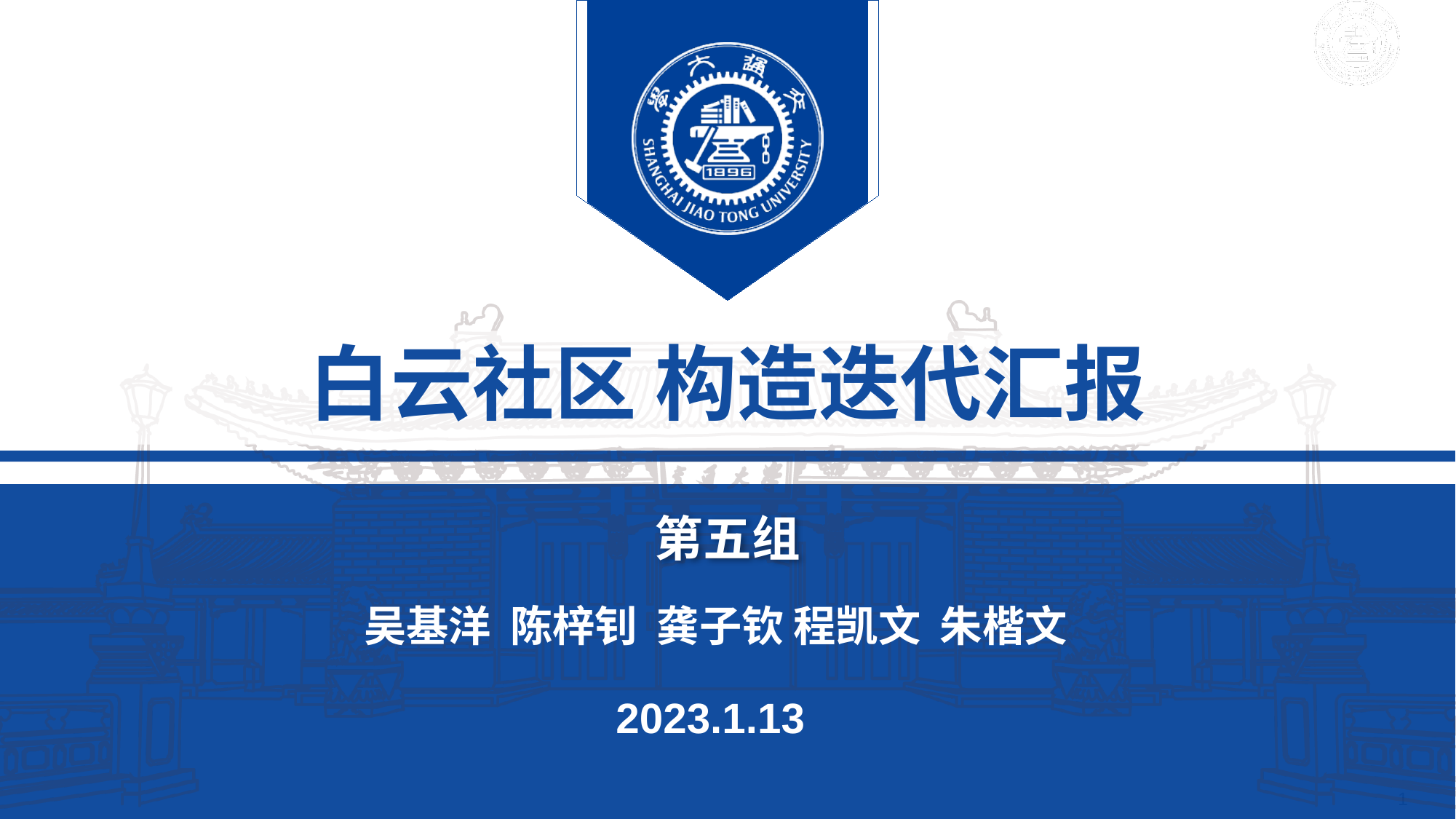

白云社区 构造迭代汇报
第五组
 吴基洋  陈梓钊  龚子钦 程凯文  朱楷文

2023.1.13
1